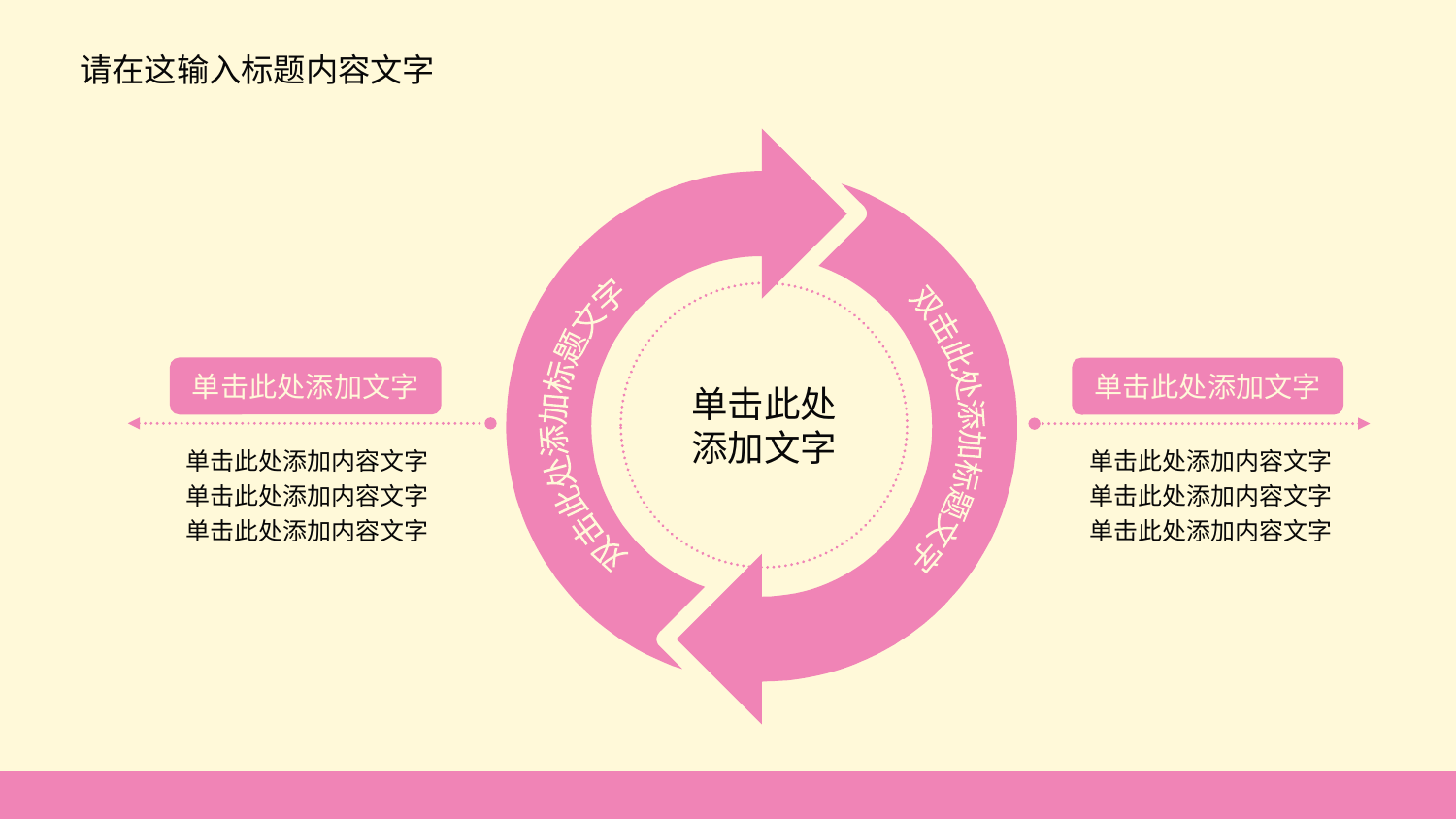

请在这输入标题内容文字

双击此处添加标题文字
双击此处添加标题文字
单击此处
添加文字
单击此处添加文字

单击此处添加内容文字
单击此处添加内容文字
单击此处添加内容文字
单击此处添加文字

单击此处添加内容文字
单击此处添加内容文字
单击此处添加内容文字